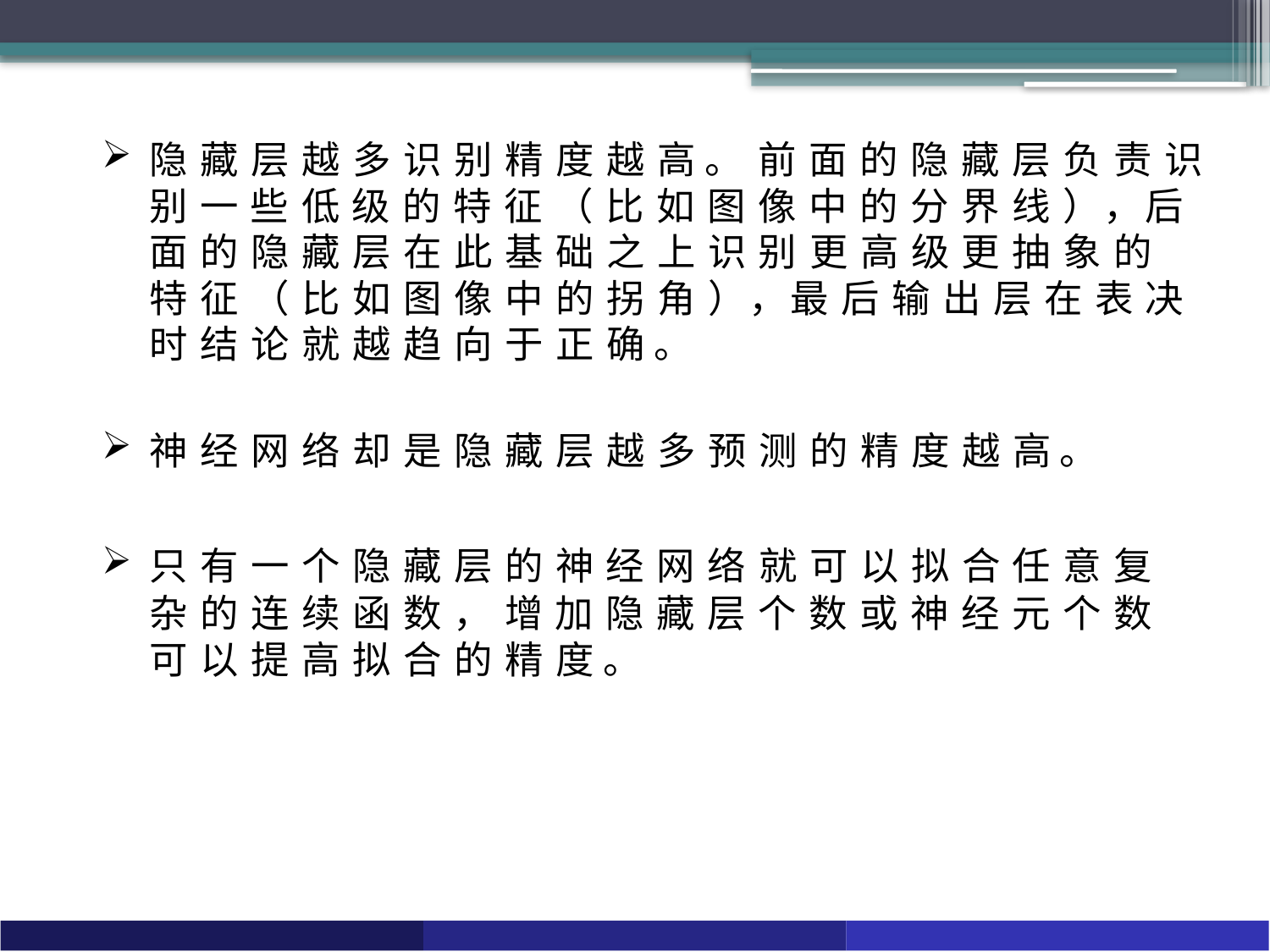

隐藏层越多识别精度越高。前面的隐藏层负责识别 一些低级的特征（比如图像中的分界线），后面的隐藏层在此基础之上识别更高级更抽象的特征（比如图像中的拐角），最后输出层在表决时结论就越趋向于正确。

神经网络却是隐藏层越多预测的精度越高。

只有一个隐藏层的神经网络就可以拟合任意复 杂的连续函数，增加隐藏层个数或神经元个数可以提高拟合的精度。

张朝阳
2017 年 5 月 28 日
48 / 31